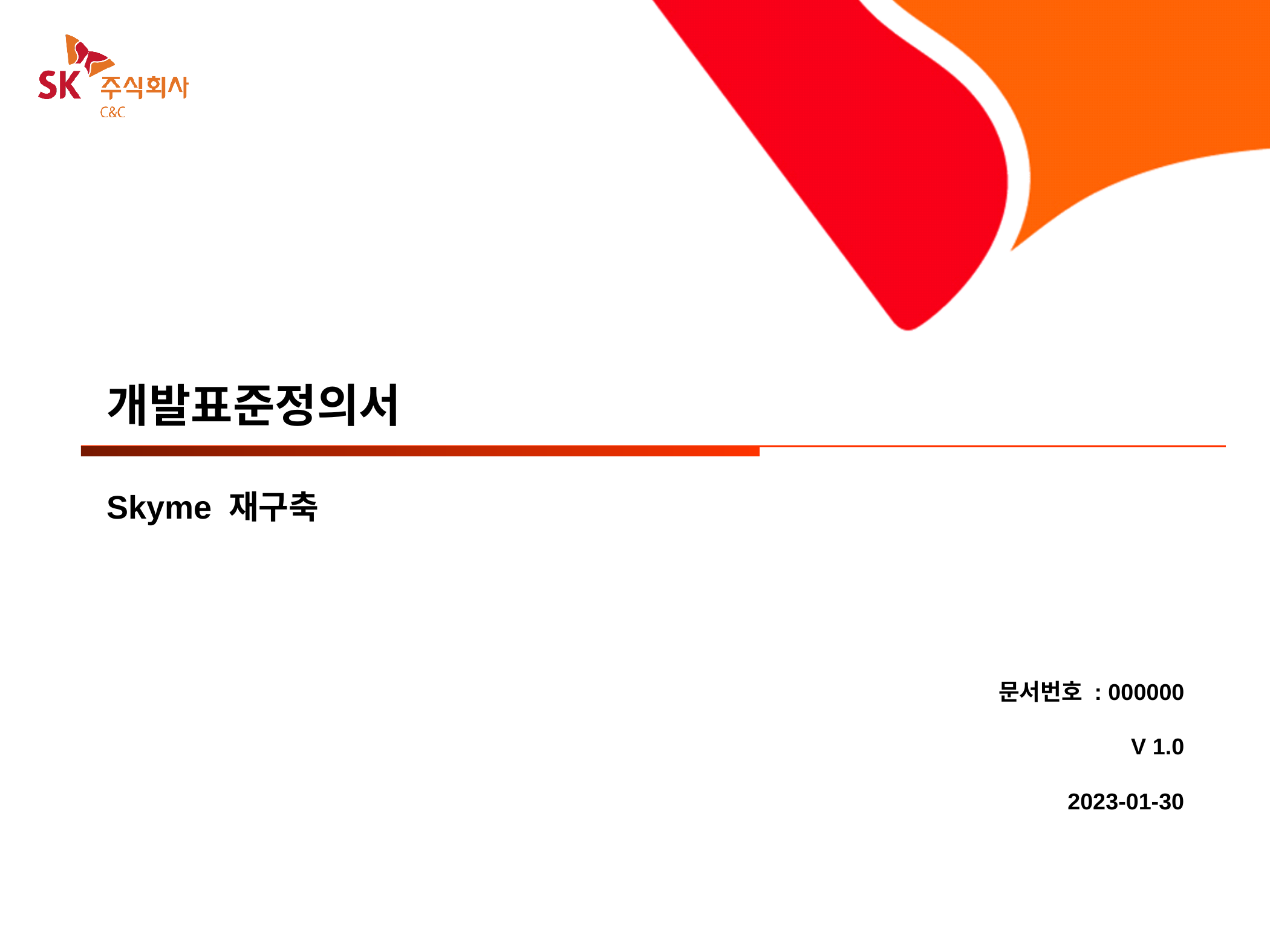

# 개발표준정의서 Skyme 재구축
문서번호 : 000000
V 1.0
2023-01-30